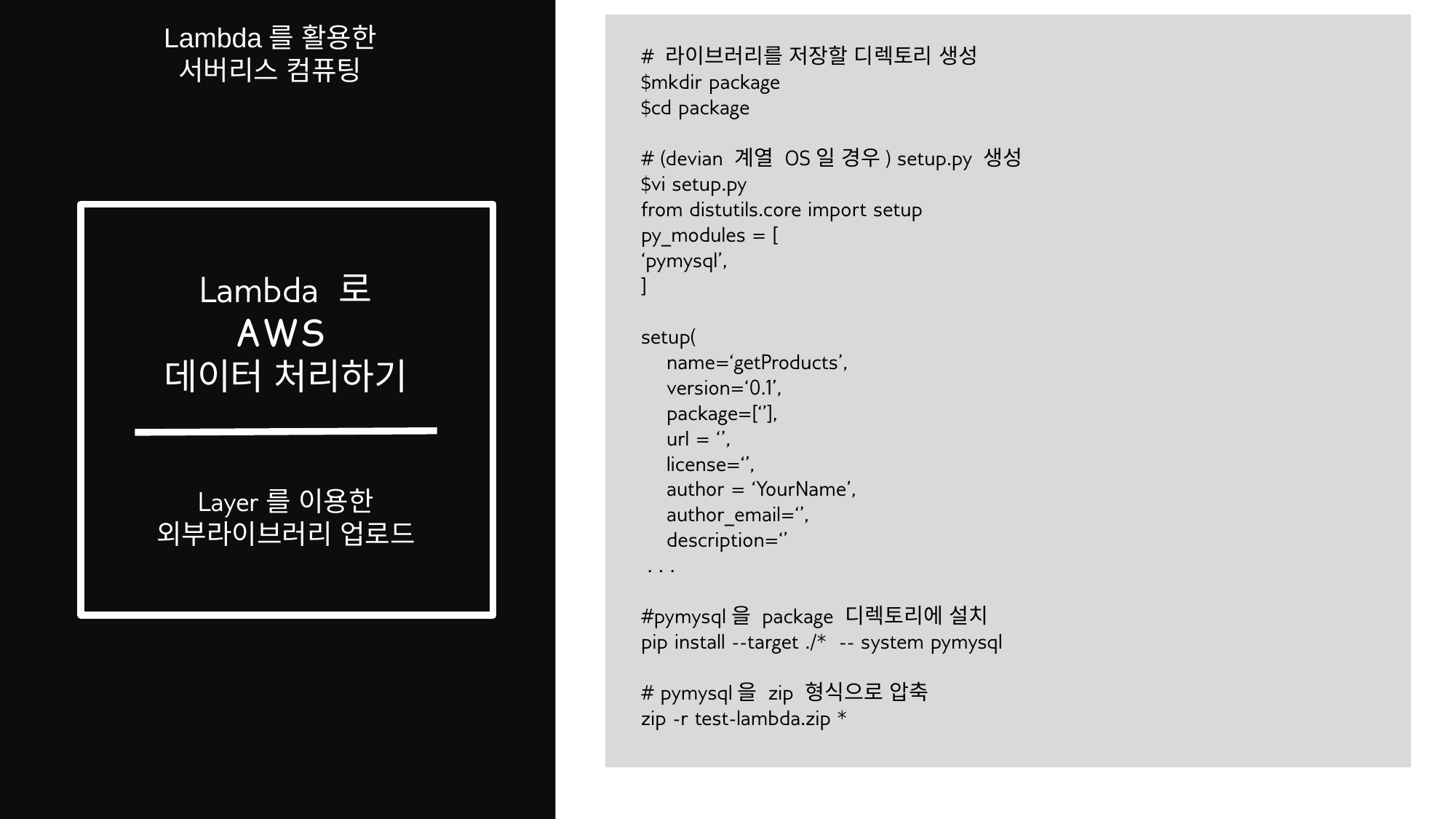

6)

Lambda를 활용한
서버리스 컴퓨팅

# 라이브러리를 저장할 디렉토리 생성
$mkdir package
$cd package

# (devian 계열 OS일 경우) setup.py 생성
$vi setup.py
from distutils.core import setup
py_modules = [
‘pymysql’,
]

setup(
    name=‘getProducts’,
    version=‘0.1’,
    package=[‘’],
    url = ‘’,
    license=‘’,
    author = ‘YourName’,
    author_email=‘’,
    description=‘’
 . . .

#pymysql을 package 디렉토리에 설치
pip install --target ./*  -- system pymysql

# pymysql을 zip 형식으로 압축
zip -r test-lambda.zip *

Lambda 로
AWS
데이터 처리하기

Layer를 이용한
외부라이브러리 업로드